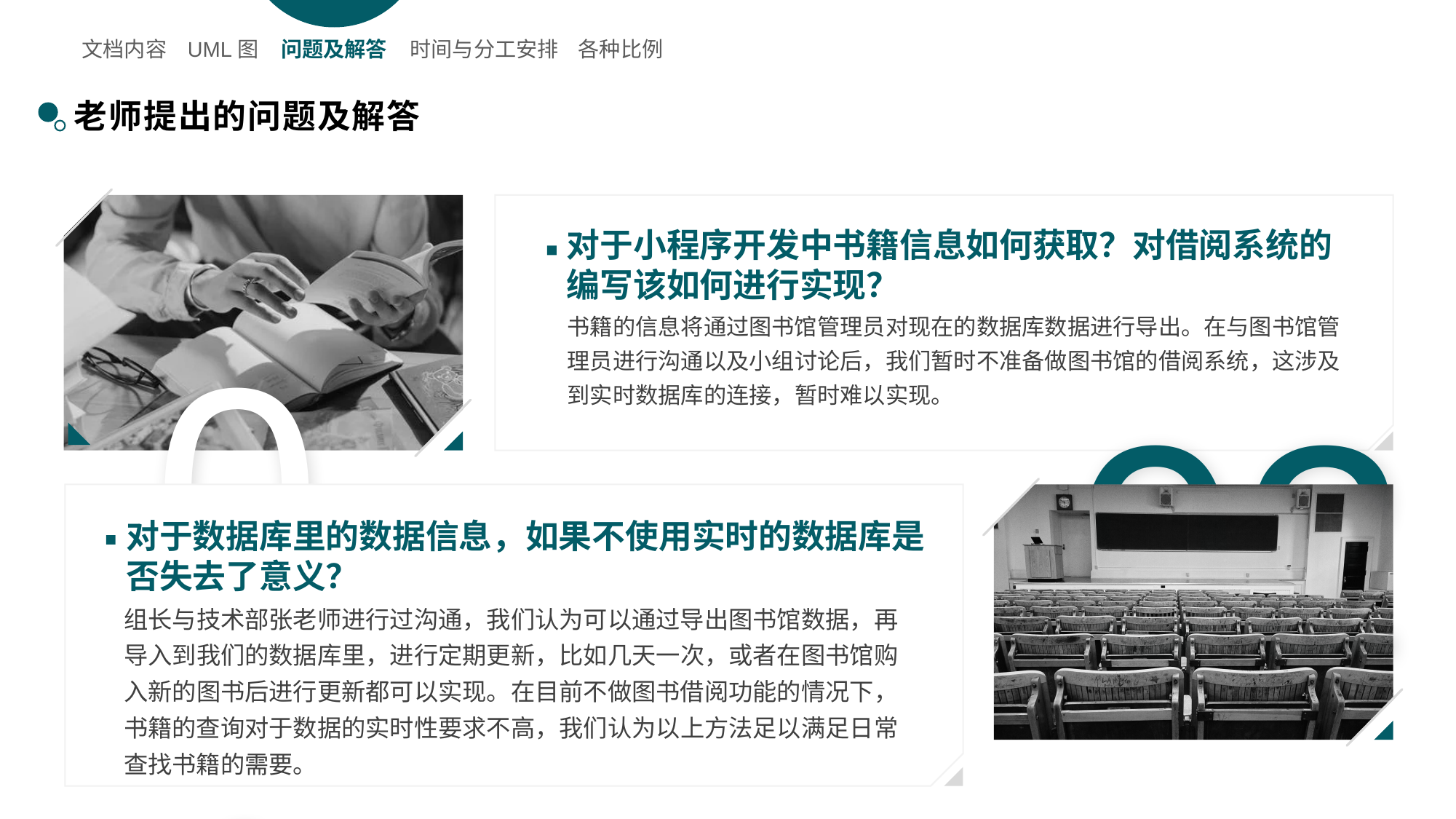

文档内容
UML图
问题及解答
时间与分工安排
各种比例
老师提出的问题及解答

01
对于小程序开发中书籍信息如何获取？对借阅系统的编写该如何进行实现？

02
书籍的信息将通过图书馆管理员对现在的数据库数据进行导出。在与图书馆管理员进行沟通以及小组讨论后，我们暂时不准备做图书馆的借阅系统，这涉及到实时数据库的连接，暂时难以实现。

对于数据库里的数据信息，如果不使用实时的数据库是  否失去了意义？

组长与技术部张老师进行过沟通，我们认为可以通过导出图书馆数据，再导入到我们的数据库里，进行定期更新，比如几天一次，或者在图书馆购入新的图书后进行更新都可以实现。在目前不做图书借阅功能的情况下，书籍的查询对于数据的实时性要求不高，我们认为以上方法足以满足日常查找书籍的需要。